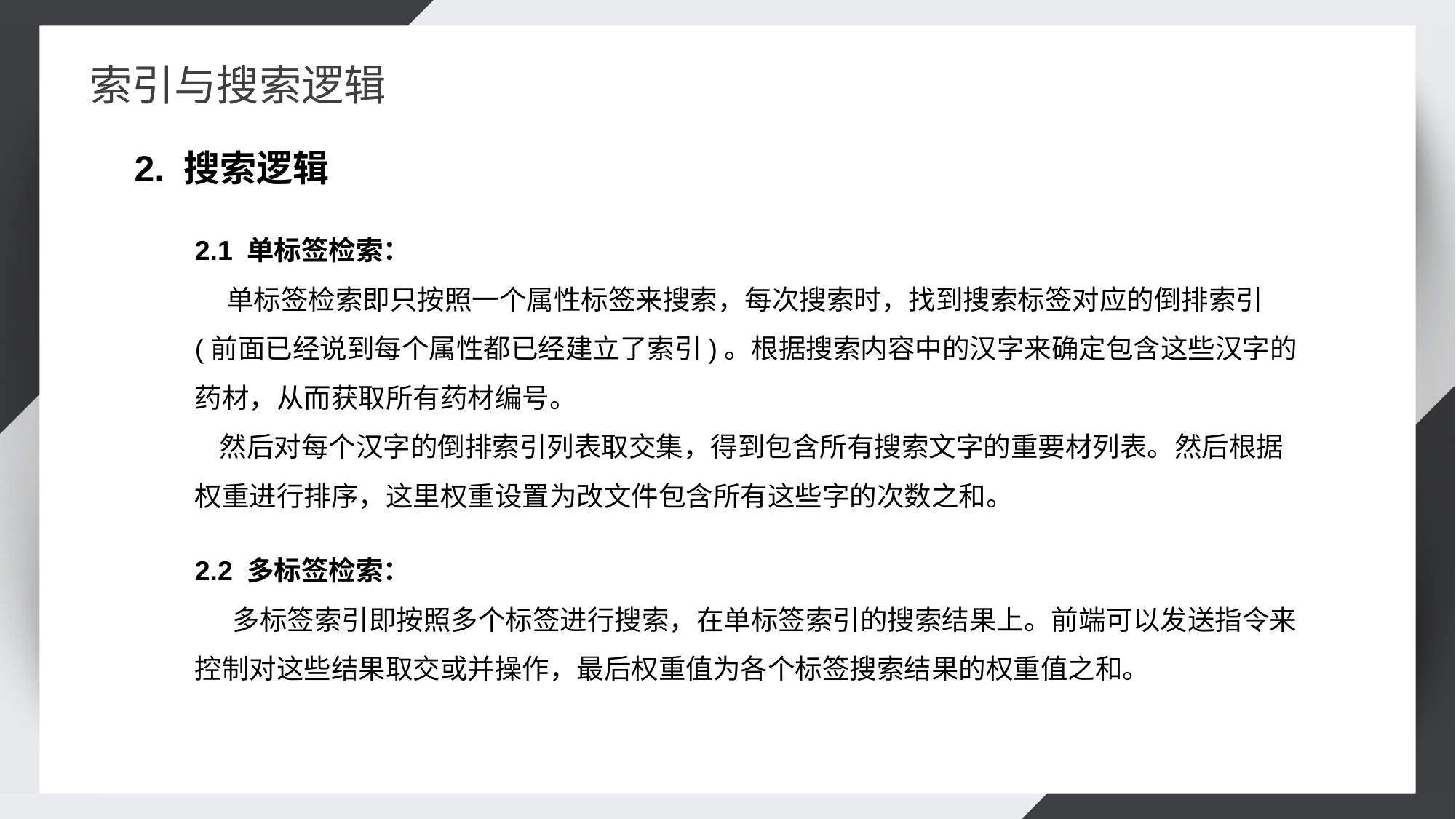

索引与搜索逻辑
2. 搜索逻辑

2.1 单标签检索：
    单标签检索即只按照一个属性标签来搜索，每次搜索时，找到搜索标签对应的倒排索引(前面已经说到每个属性都已经建立了索引)。根据搜索内容中的汉字来确定包含这些汉字的药材，从而获取所有药材编号。
    然后对每个汉字的倒排索引列表取交集，得到包含所有搜索文字的重要材列表。然后根据权重进行排序，这里权重设置为改文件包含所有这些字的次数之和。
2.2 多标签检索：
     多标签索引即按照多个标签进行搜索，在单标签索引的搜索结果上。前端可以发送指令来控制对这些结果取交或并操作，最后权重值为各个标签搜索结果的权重值之和。